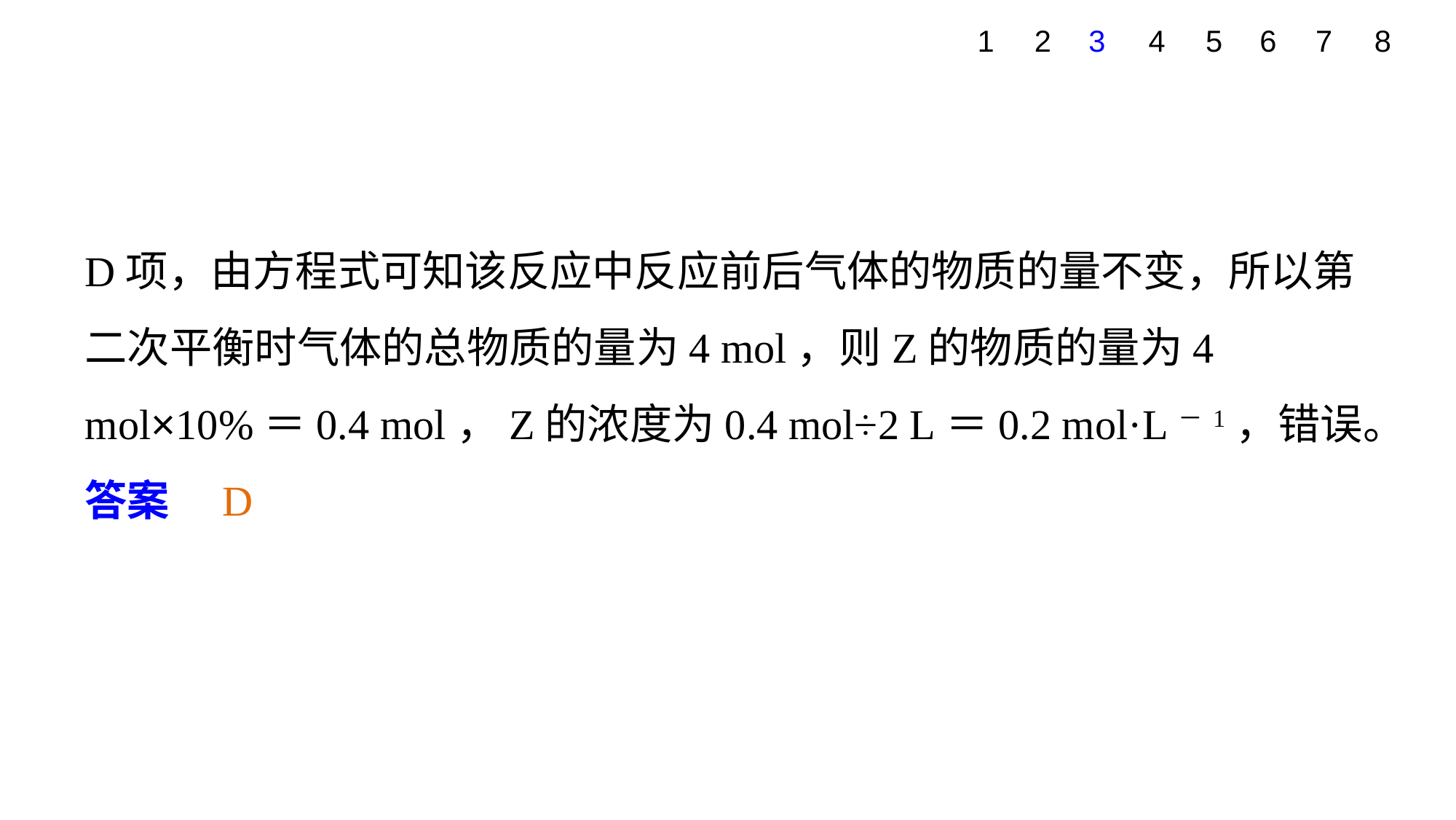

7
1
2
3
4
5
6
8
D项，由方程式可知该反应中反应前后气体的物质的量不变，所以第二次平衡时气体的总物质的量为4 mol，则Z的物质的量为4 mol×10%＝0.4 mol，Z的浓度为0.4 mol÷2 L＝0.2 mol·L－1，错误。
答案　D